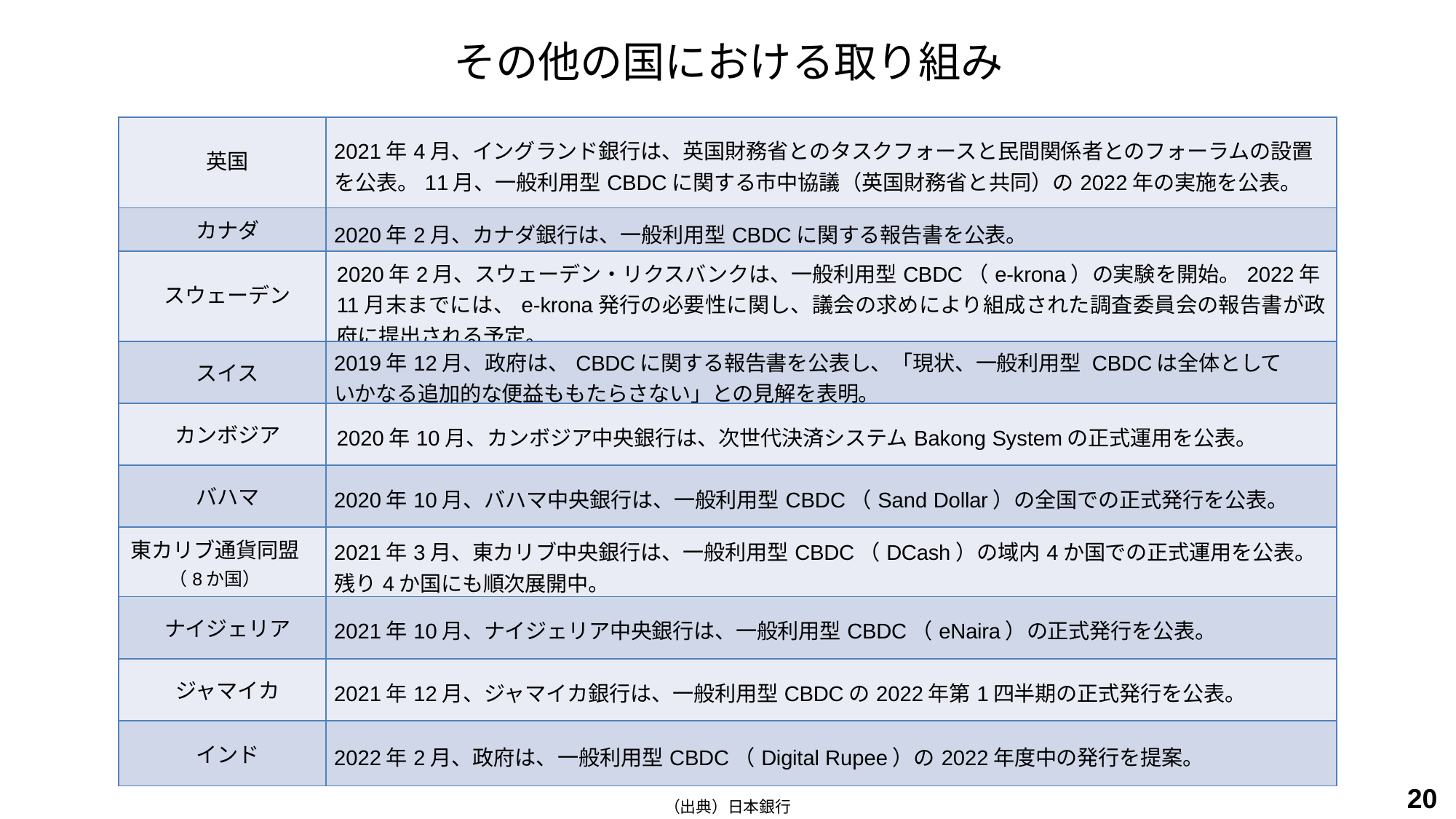

# その他の国における取り組み
| 英国 | 2021年4月、イングランド銀行は、英国財務省とのタスクフォースと民間関係者とのフォーラムの設置を公表。11月、一般利用型CBDCに関する市中協議（英国財務省と共同）の2022年の実施を公表。 |
| --- | --- |
| カナダ | 2020年2月、カナダ銀行は、一般利用型CBDCに関する報告書を公表。 |
| スウェーデン | 2020年2月、スウェーデン・リクスバンクは、一般利用型CBDC（e-krona）の実験を開始。2022年11月末までには、e-krona発行の必要性に関し、議会の求めにより組成された調査委員会の報告書が政府に提出される予定。 |
| スイス | 2019年12月、政府は、CBDCに関する報告書を公表し、「現状、一般利用型 CBDCは全体としていかなる追加的な便益ももたらさない」との見解を表明。 |
| カンボジア | 2020年10月、カンボジア中央銀行は、次世代決済システムBakong Systemの正式運用を公表。 |
| バハマ | 2020年10月、バハマ中央銀行は、一般利用型CBDC（Sand Dollar）の全国での正式発行を公表。 |
| 東カリブ通貨同盟（8か国） | 2021年3月、東カリブ中央銀行は、一般利用型CBDC（DCash）の域内4か国での正式運用を公表。残り4か国にも順次展開中。 |
| ナイジェリア | 2021年10月、ナイジェリア中央銀行は、一般利用型CBDC（eNaira）の正式発行を公表。 |
| ジャマイカ | 2021年12月、ジャマイカ銀行は、一般利用型CBDCの2022年第1四半期の正式発行を公表。 |
| インド | 2022年2月、政府は、一般利用型CBDC（Digital Rupee）の2022年度中の発行を提案。 |
20
（出典）日本銀行